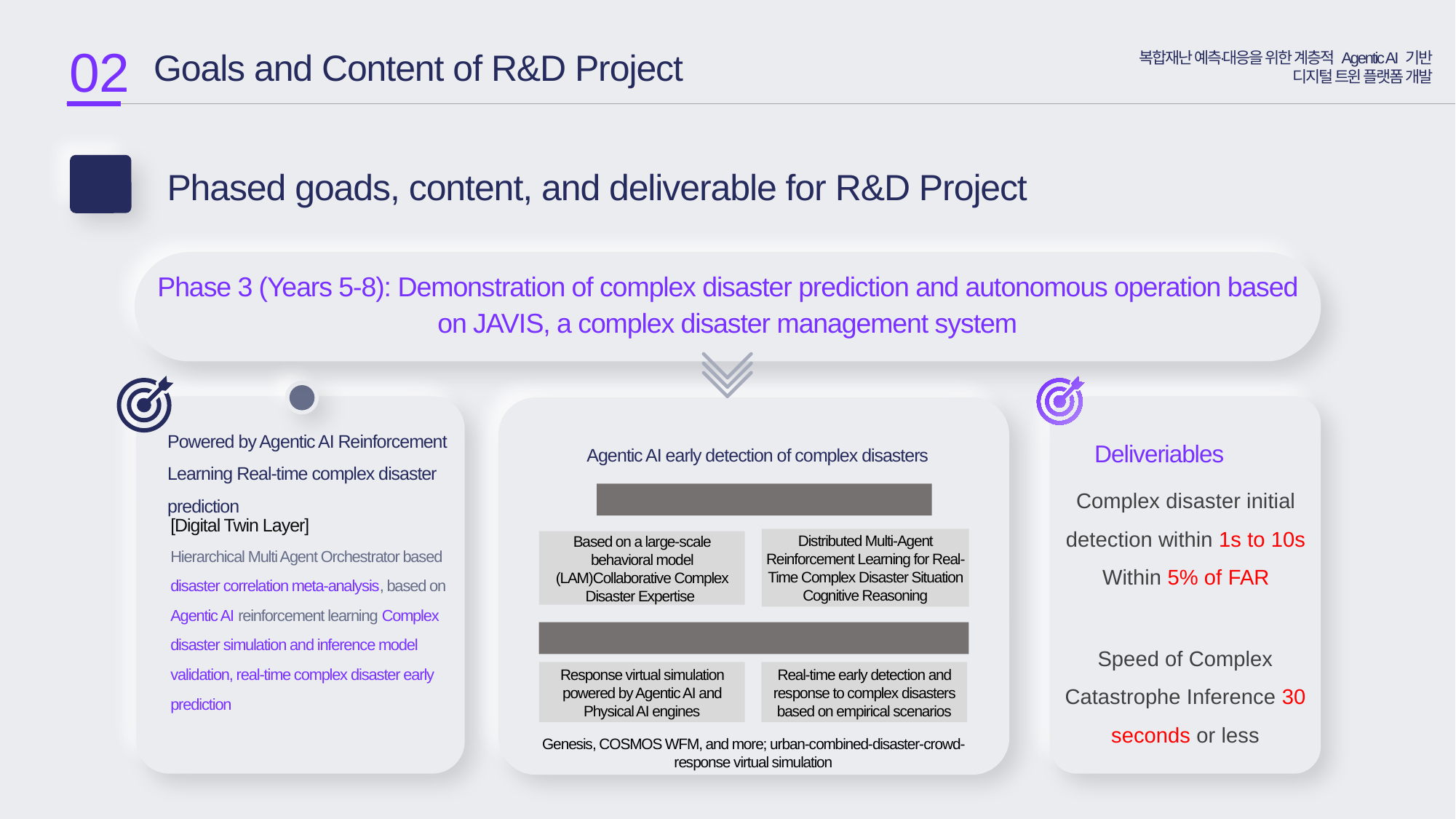

02
 Goals and Content of R&D Project
복합재난 예측∙대응을 위한 계층적 Agentic AI 기반
디지털 트윈 플랫폼 개발

Phased goads, content, and deliverable for R&D Project
2-3

Phase 3 (Years 5-8): Demonstration of complex disaster prediction and autonomous operation based on JAVIS, a complex disaster management system

2

Powered by Agentic AI Reinforcement Learning Real-time complex disaster prediction
Agentic AI early detection of complex disasters
Deliveriables
Complex disaster initial detection within 1s to 10s
Within 5% of FAR
[Agentic AI Complex Catastrophe Reasoning]
[Digital Twin Layer]
Hierarchical Multi Agent Orchestrator based disaster correlation meta-analysis, based on Agentic AI reinforcement learning Complex disaster simulation and inference model validation, real-time complex disaster early prediction
Distributed Multi-Agent Reinforcement Learning for Real-Time Complex Disaster Situation Cognitive Reasoning
Based on a large-scale behavioral model (LAM)Collaborative Complex Disaster Expertise
[Agentic AI Complex Disaster Demonstration Simulation]
Speed of Complex Catastrophe Inference 30 seconds or less
Response virtual simulation powered by Agentic AI and Physical AI engines
Real-time early detection and response to complex disasters based on empirical scenarios
Genesis, COSMOS WFM, and more; urban-combined-disaster-crowd-response virtual simulation